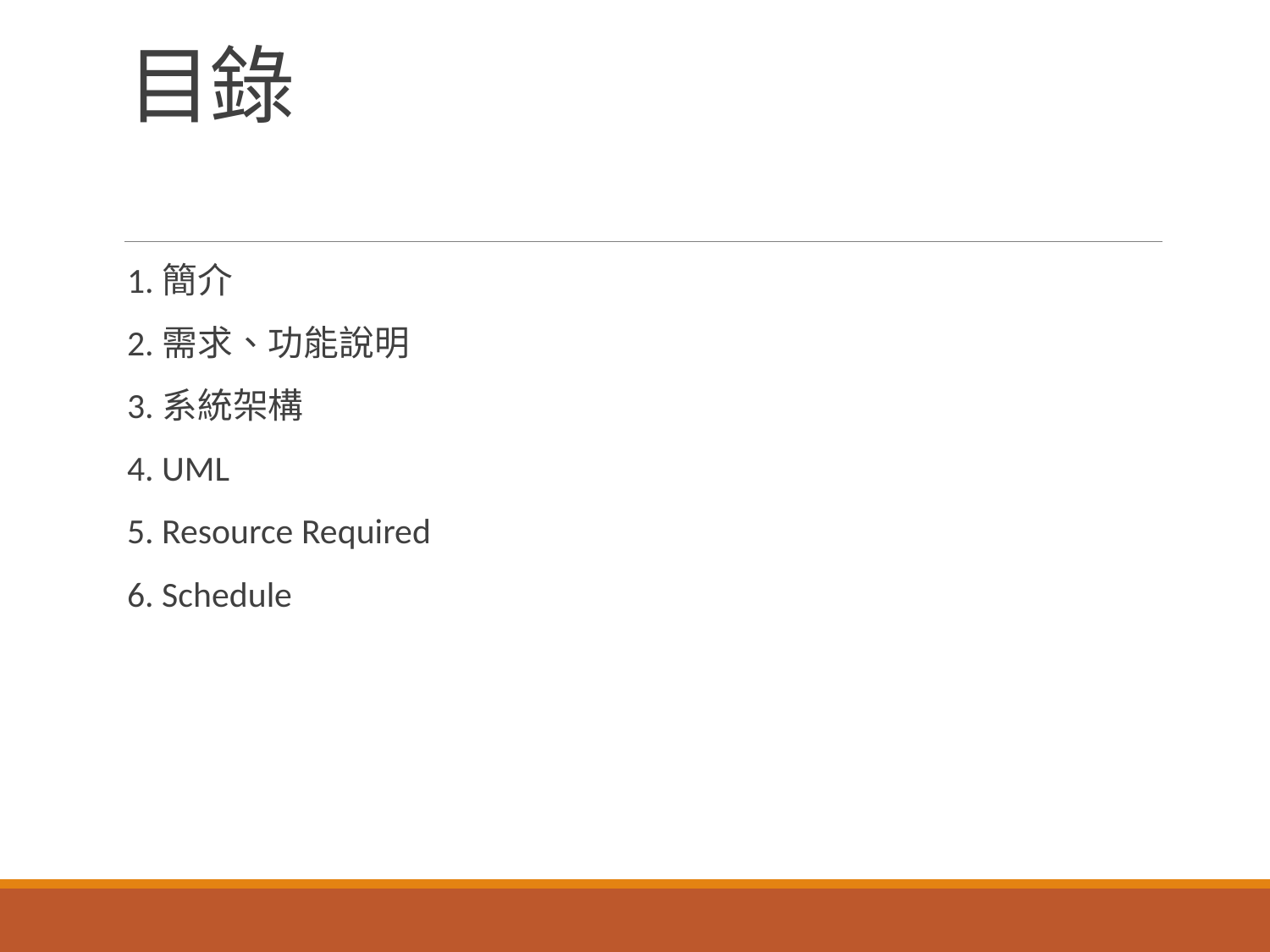

# 目錄
1.簡介
2.需求、功能說明
3.系統架構
4. UML
5. Resource Required
6. Schedule